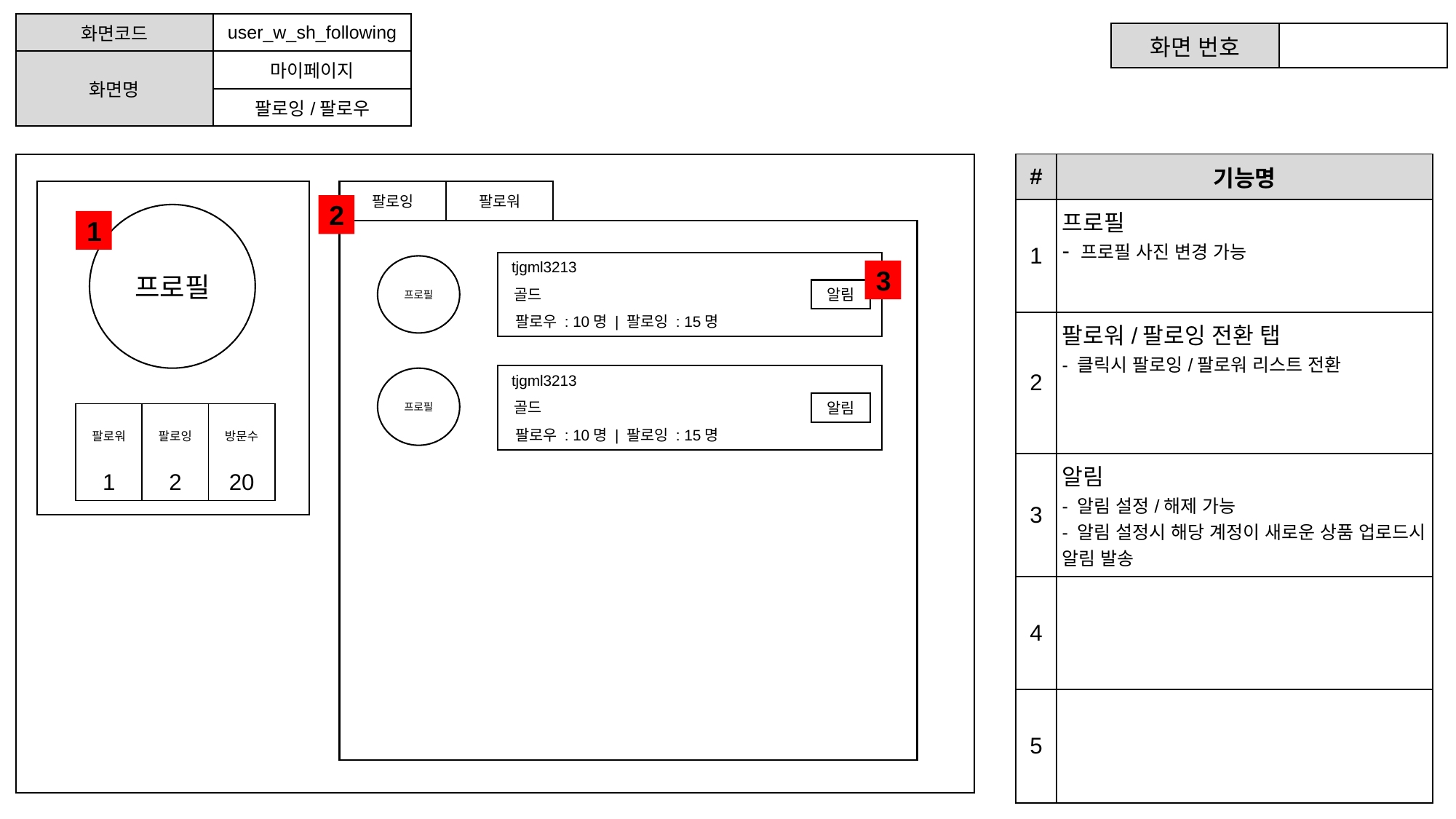

| 화면코드 | user\_w\_sh\_following |
| --- | --- |
| 화면명 | 마이페이지 |
|  | 팔로잉/팔로우 |
| 화면 번호 |  |
| --- | --- |

| # | 기능명 |
| --- | --- |
| 1 | 프로필 - 프로필 사진 변경 가능 |
| 2 | 팔로워/팔로잉 전환 탭 - 클릭시 팔로잉/팔로워 리스트 전환 |
| 3 | 알림 - 알림 설정/해제 가능 - 알림 설정시 해당 계정이 새로운 상품 업로드시 알림 발송 |
| 4 |  |
| 5 |  |

팔로잉
팔로워
2
프로필
1

  tjgml3213

  골드

  팔로우 : 10명 | 팔로잉 : 15명
프로필
3
알림
  tjgml3213

  골드

  팔로우 : 10명 | 팔로잉 : 15명
프로필
알림
| 팔로워 1 | 팔로잉 2 | 방문수 20 |
| --- | --- | --- |